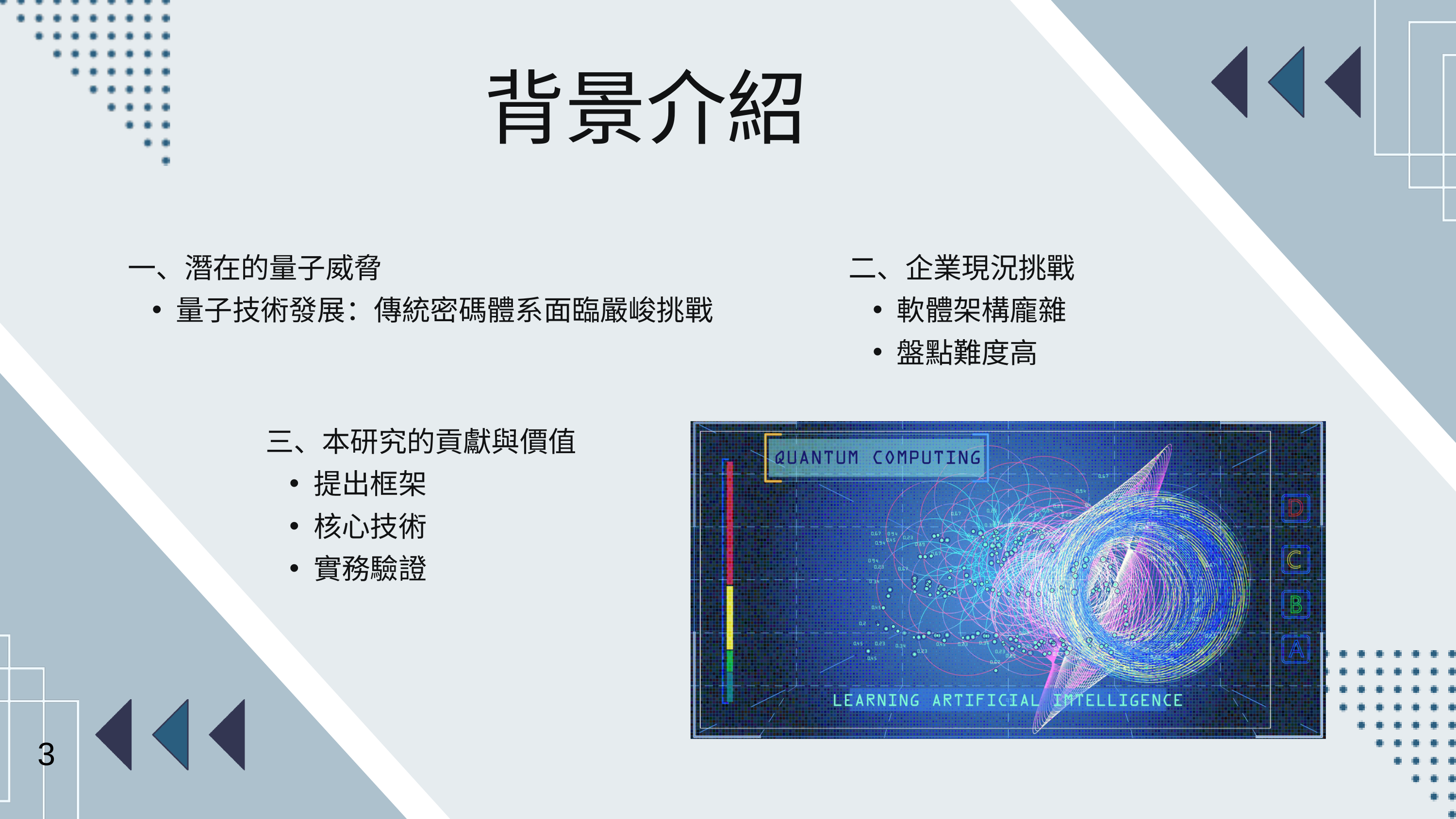

背景介紹
一、潛在的量子威脅
量子技術發展：傳統密碼體系面臨嚴峻挑戰
二、企業現況挑戰
軟體架構龐雜
盤點難度高

三、本研究的貢獻與價值
提出框架
核心技術
實務驗證

3